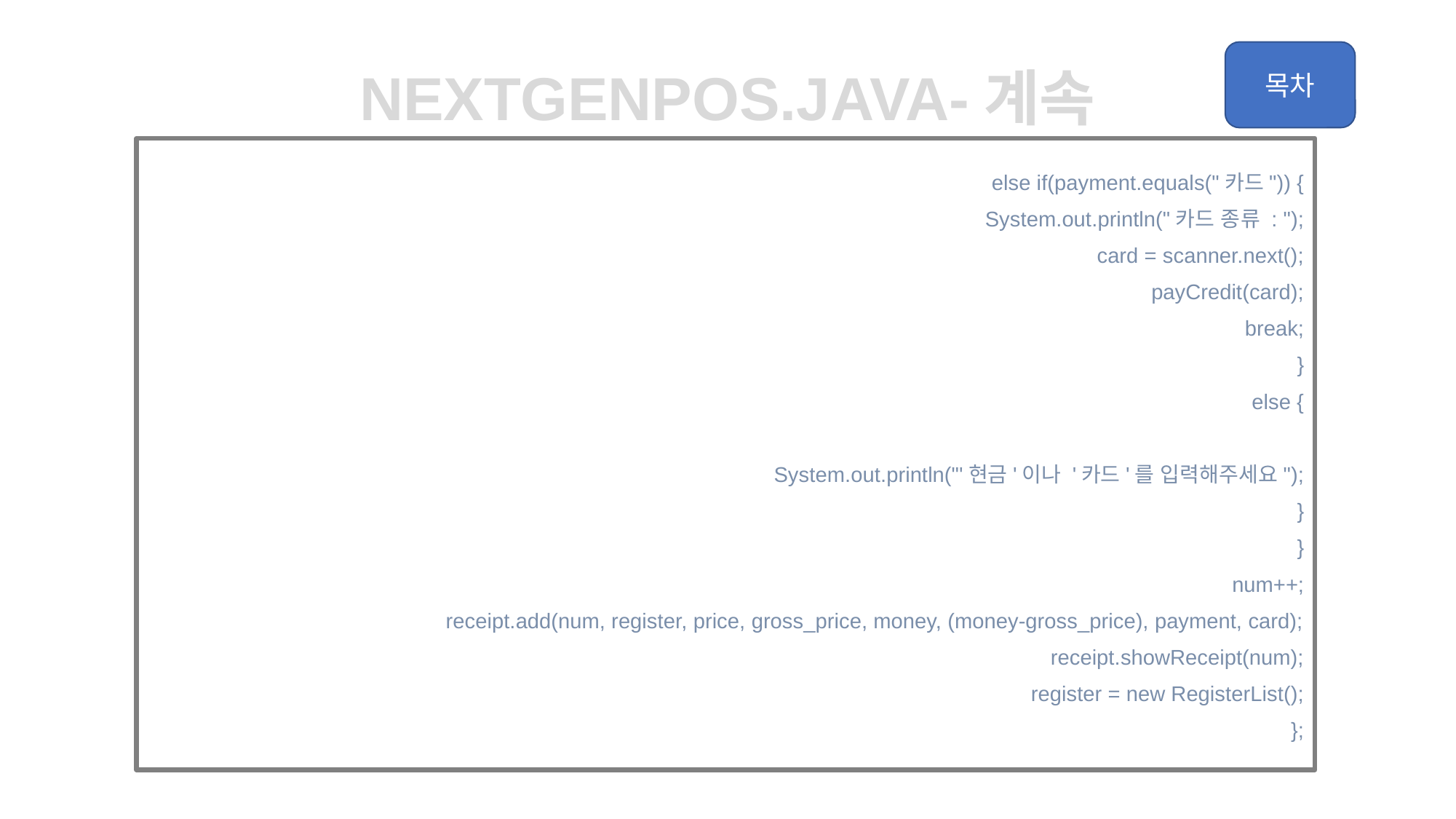

Nextgenpos.java-계속

			else if(payment.equals("카드")) {
				System.out.println("카드 종류 : ");
				card = scanner.next();
				payCredit(card);
				break;
			}
			else {

				System.out.println("'현금'이나 '카드'를 입력해주세요");
			}
		}
		num++;
		receipt.add(num, register, price, gross_price, money, (money-gross_price), payment, card);
		receipt.showReceipt(num);
		register = new RegisterList();
	};